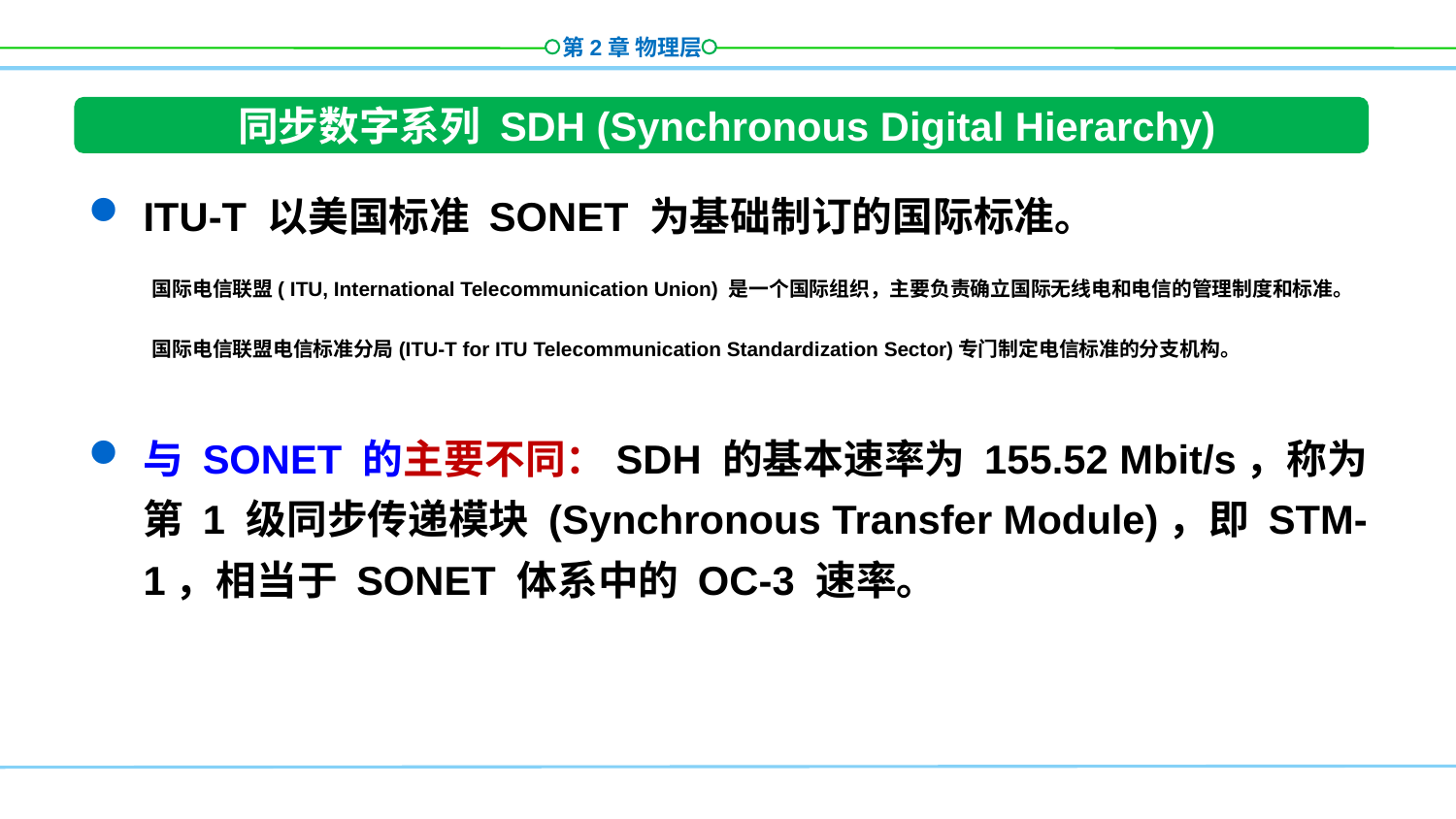

同步数字系列 SDH (Synchronous Digital Hierarchy)
ITU-T 以美国标准 SONET 为基础制订的国际标准。
国际电信联盟( ITU, International Telecommunication Union) 是一个国际组织，主要负责确立国际无线电和电信的管理制度和标准。
国际电信联盟电信标准分局(ITU-T for ITU Telecommunication Standardization Sector)专门制定电信标准的分支机构。

与 SONET 的主要不同：SDH 的基本速率为 155.52 Mbit/s，称为第 1 级同步传递模块 (Synchronous Transfer Module)，即 STM-1，相当于 SONET 体系中的 OC-3 速率。